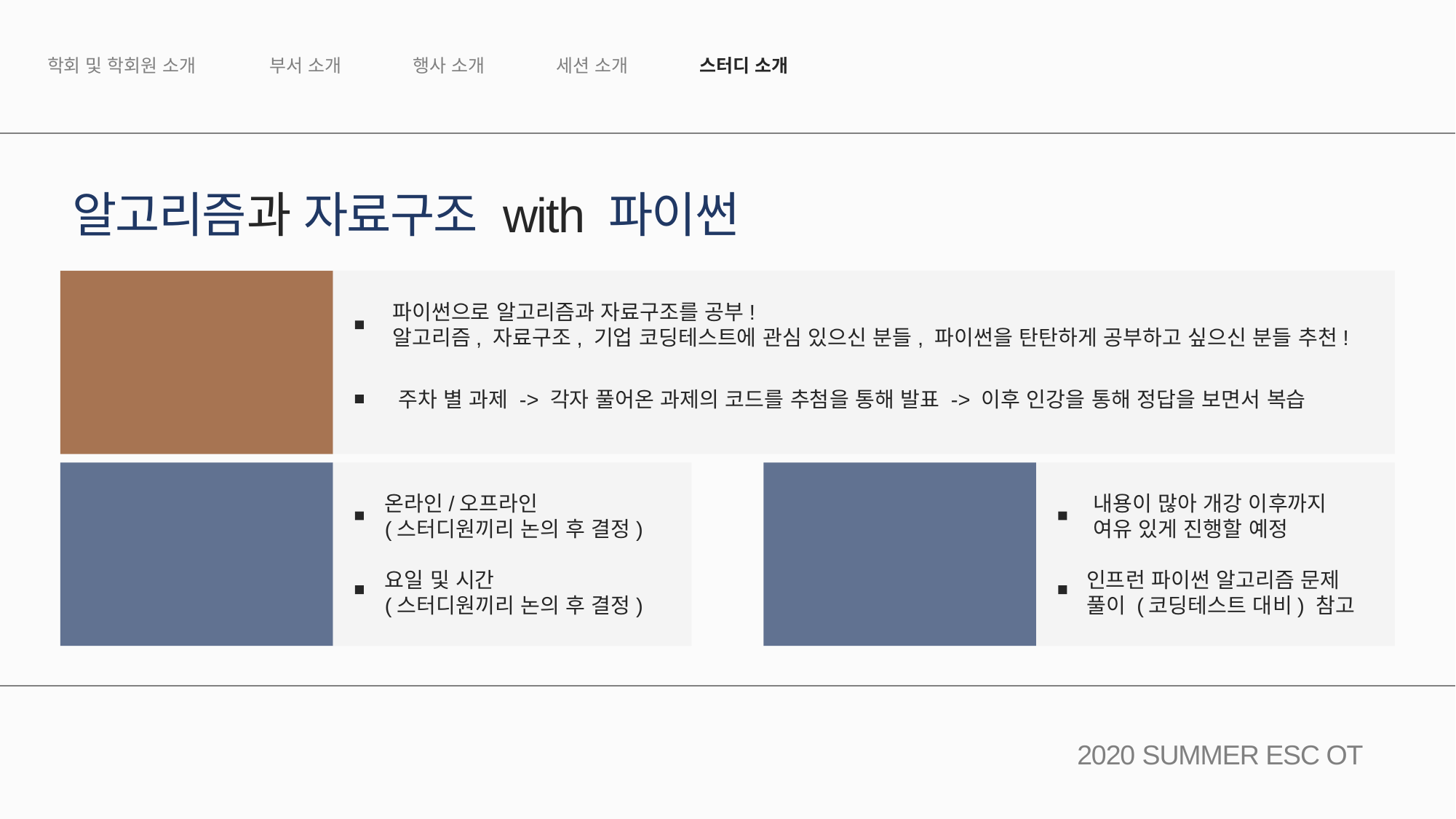

행사 소개
세션 소개
스터디 소개
부서 소개
학회 및 학회원 소개
알고리즘과 자료구조 with 파이썬

파이썬으로 알고리즘과 자료구조를 공부!
알고리즘, 자료구조, 기업 코딩테스트에 관심 있으신 분들, 파이썬을 탄탄하게 공부하고 싶으신 분들 추천!

스터디
소개
주차 별 과제 -> 각자 풀어온 과제의 코드를 추첨을 통해 발표 -> 이후 인강을 통해 정답을 보면서 복습

내용이 많아 개강 이후까지
여유 있게 진행할 예정
온라인/오프라인
(스터디원끼리 논의 후 결정)

스터디
참고 사항
스터디
일정
인프런 파이썬 알고리즘 문제
풀이 (코딩테스트 대비) 참고
요일 및 시간
(스터디원끼리 논의 후 결정)

2020 SUMMER ESC OT